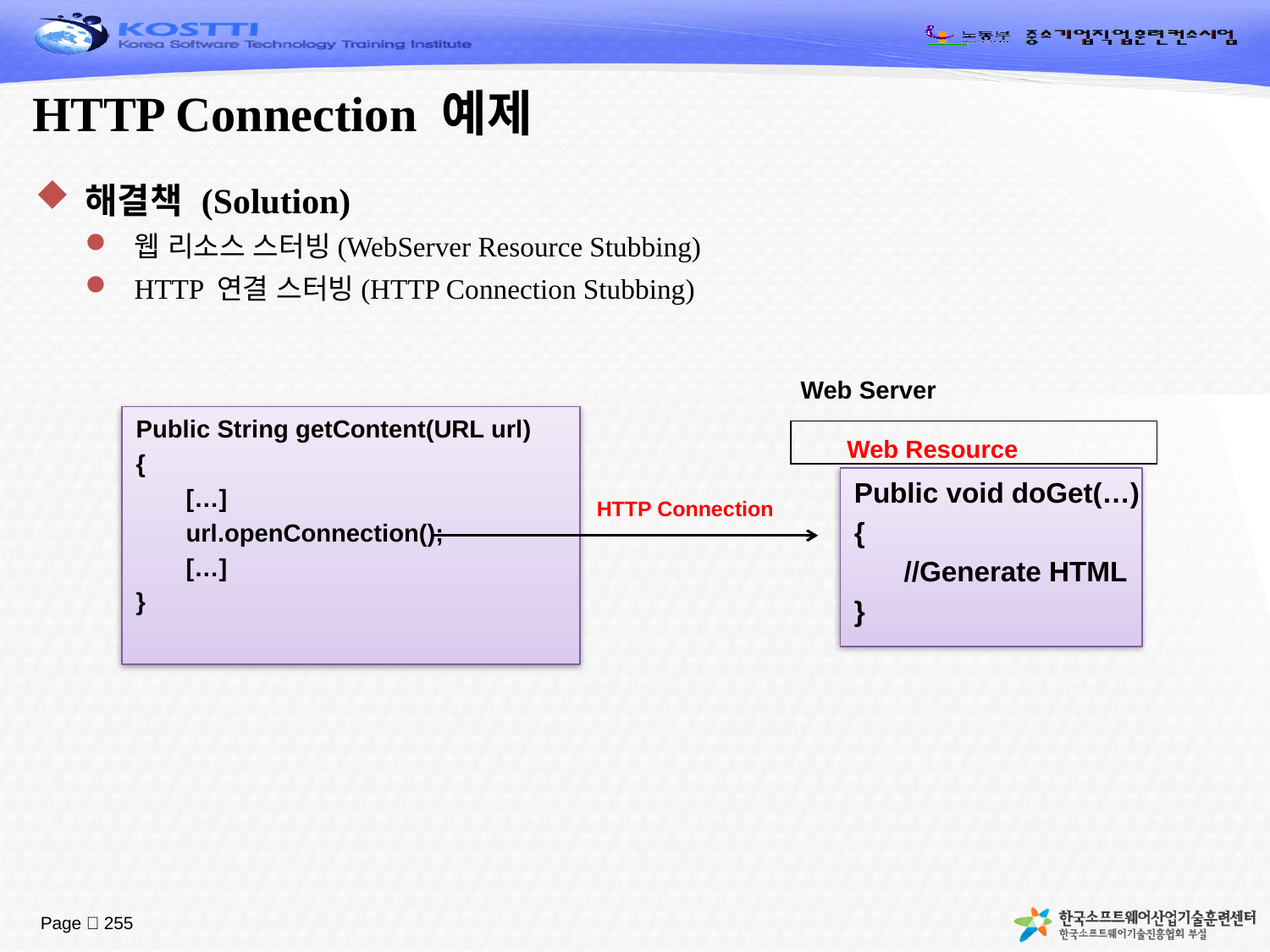

# HTTP Connection 예제
해결책 (Solution)
웹 리소스 스터빙(WebServer Resource Stubbing)
HTTP 연결 스터빙(HTTP Connection Stubbing)

Web Server
Public String getContent(URL url)
{
	[…]
	url.openConnection();
  	[…]
}

Web Resource
Public void doGet(…)
{
	//Generate HTML
}
HTTP Connection